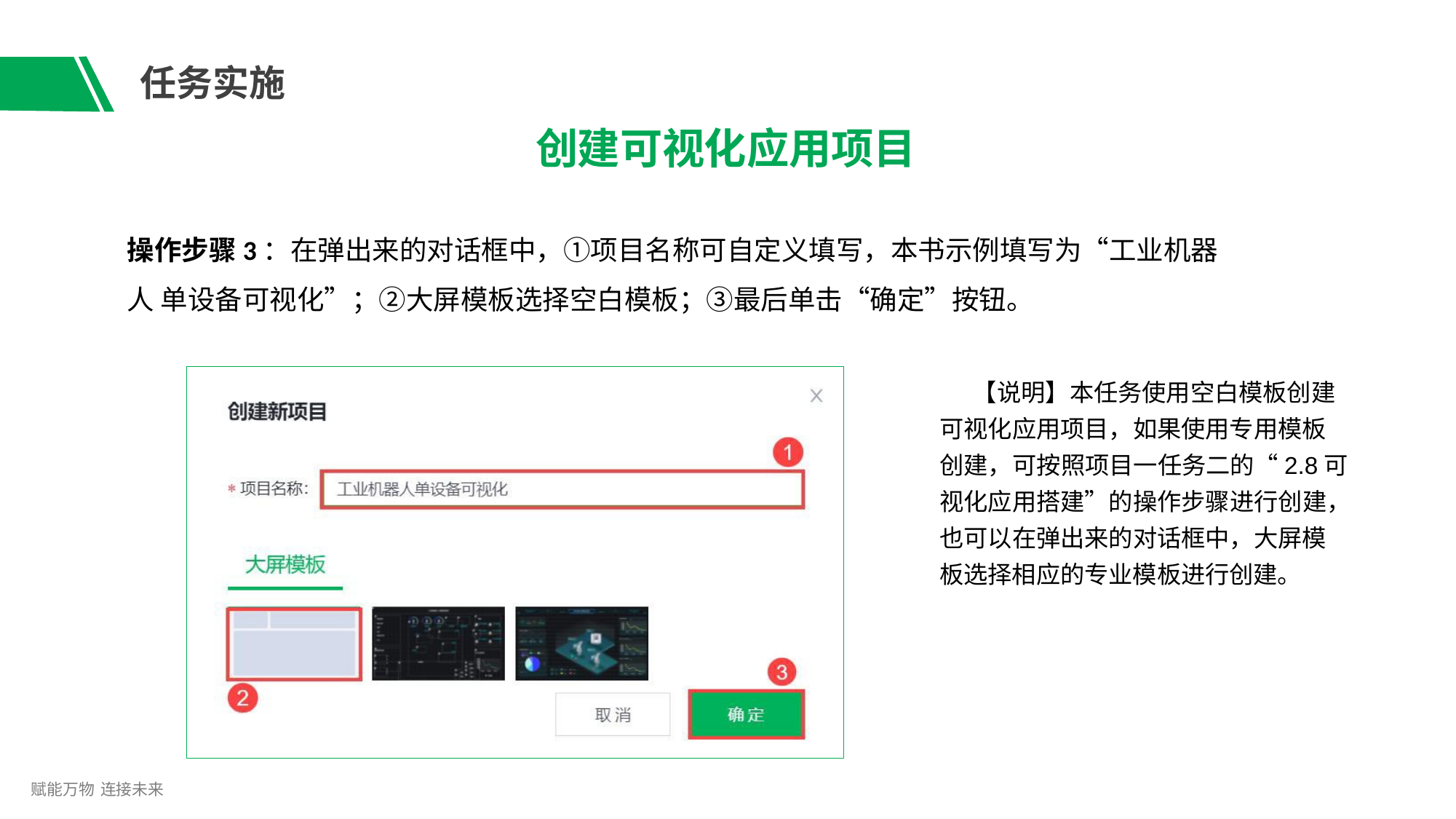

# 任务实施
创建可视化应用项目
操作步骤3：在弹出来的对话框中，①项目名称可自定义填写，本书示例填写为“工业机器人 单设备可视化”；②大屏模板选择空白模板；③最后单击“确定”按钮。

【说明】本任务使用空白模板创建 可视化应用项目，如果使用专用模板 创建，可按照项目一任务二的“2.8可 视化应用搭建”的操作步骤进行创建， 也可以在弹出来的对话框中，大屏模 板选择相应的专业模板进行创建。

赋能万物 连接未来